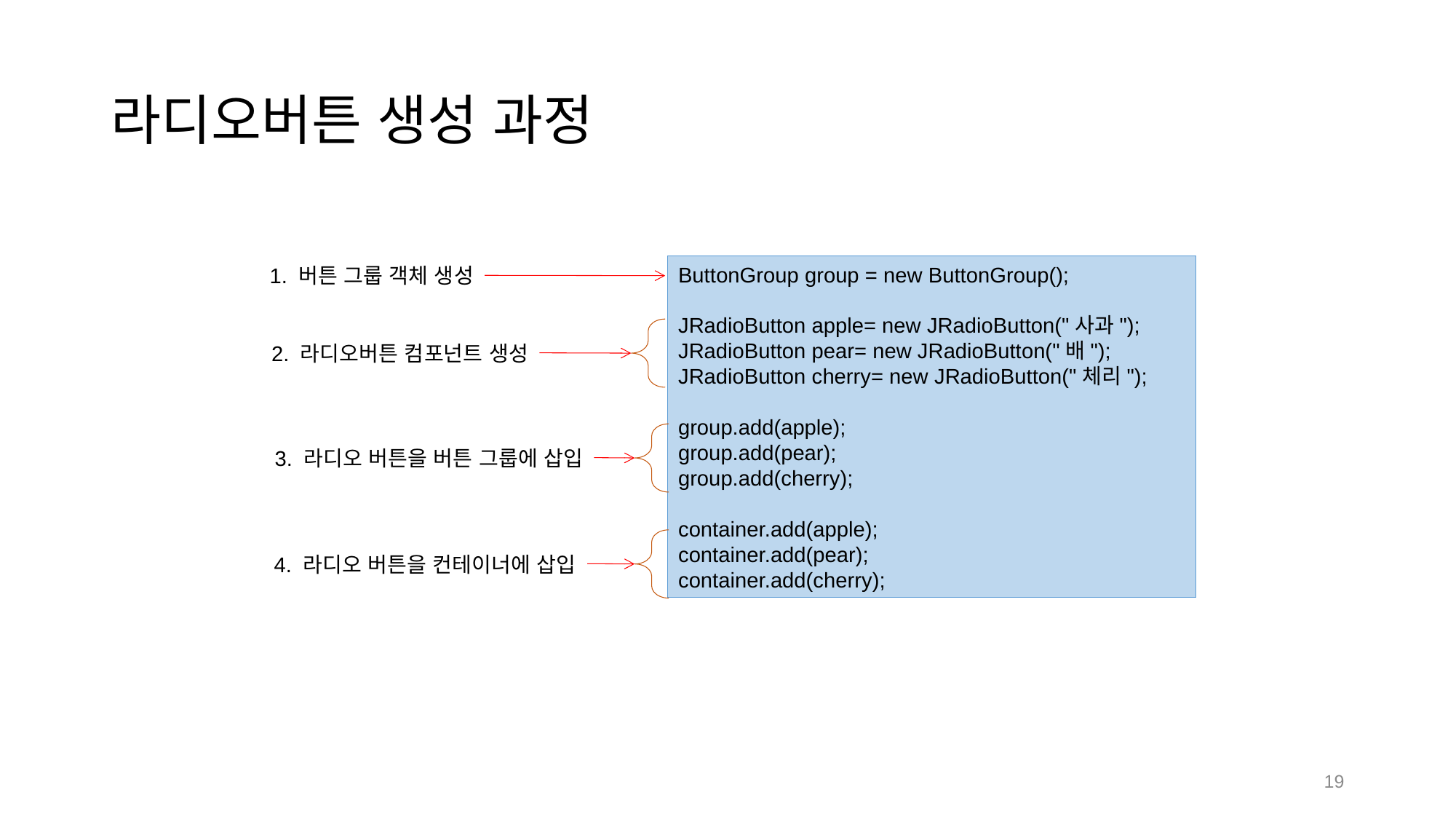

# 라디오버튼 생성 과정
ButtonGroup group = new ButtonGroup();

JRadioButton apple= new JRadioButton("사과");
JRadioButton pear= new JRadioButton("배");
JRadioButton cherry= new JRadioButton("체리");

group.add(apple);
group.add(pear);
group.add(cherry);

container.add(apple);
container.add(pear);
container.add(cherry);
1. 버튼 그룹 객체 생성

2. 라디오버튼 컴포넌트 생성

3. 라디오 버튼을 버튼 그룹에 삽입

4. 라디오 버튼을 컨테이너에 삽입
19